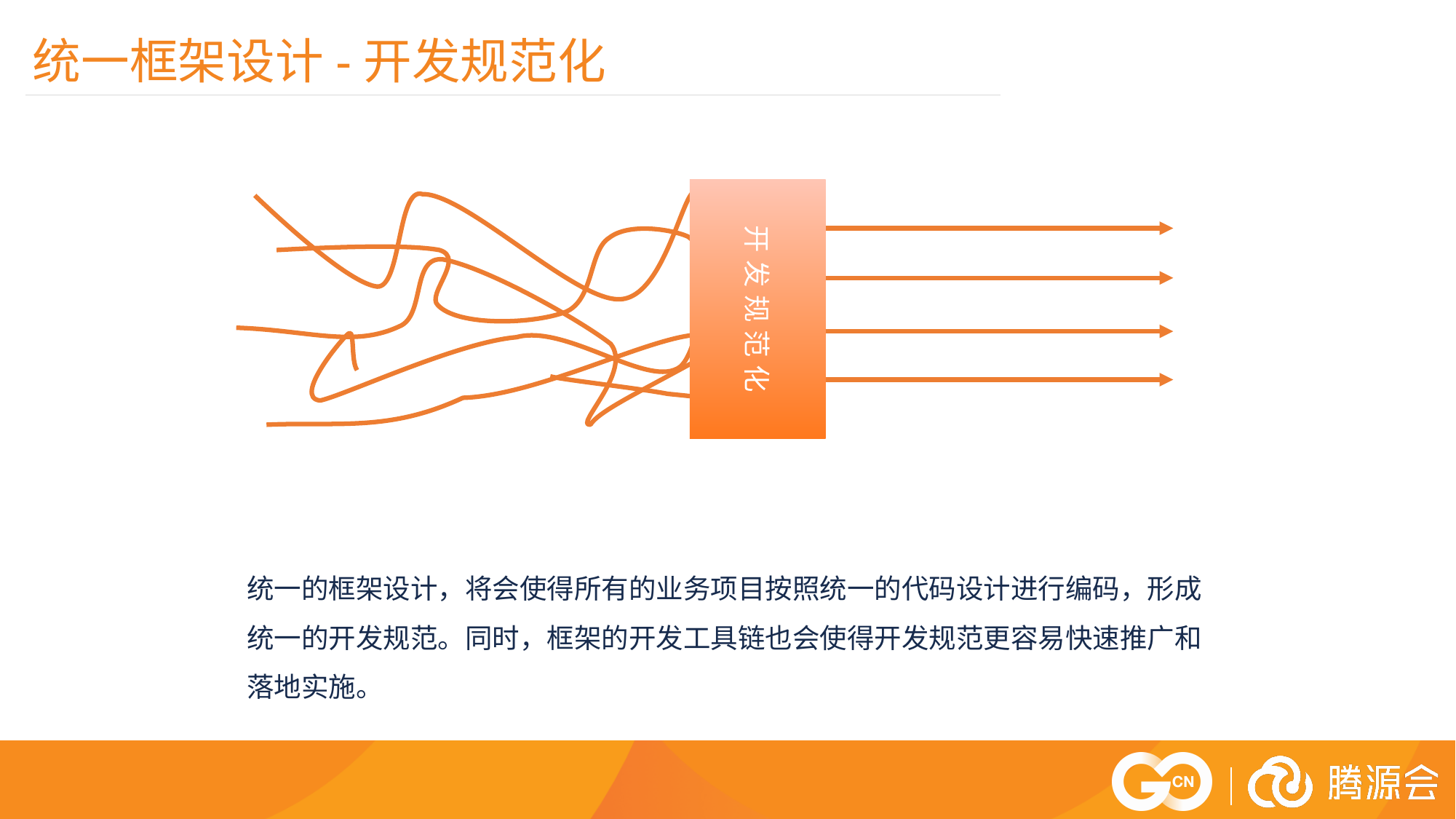

统一框架设计-开发规范化
开发规范化

统一的框架设计，将会使得所有的业务项目按照统一的代码设计进行编码，形成统一的开发规范。同时，框架的开发工具链也会使得开发规范更容易快速推广和落地实施。